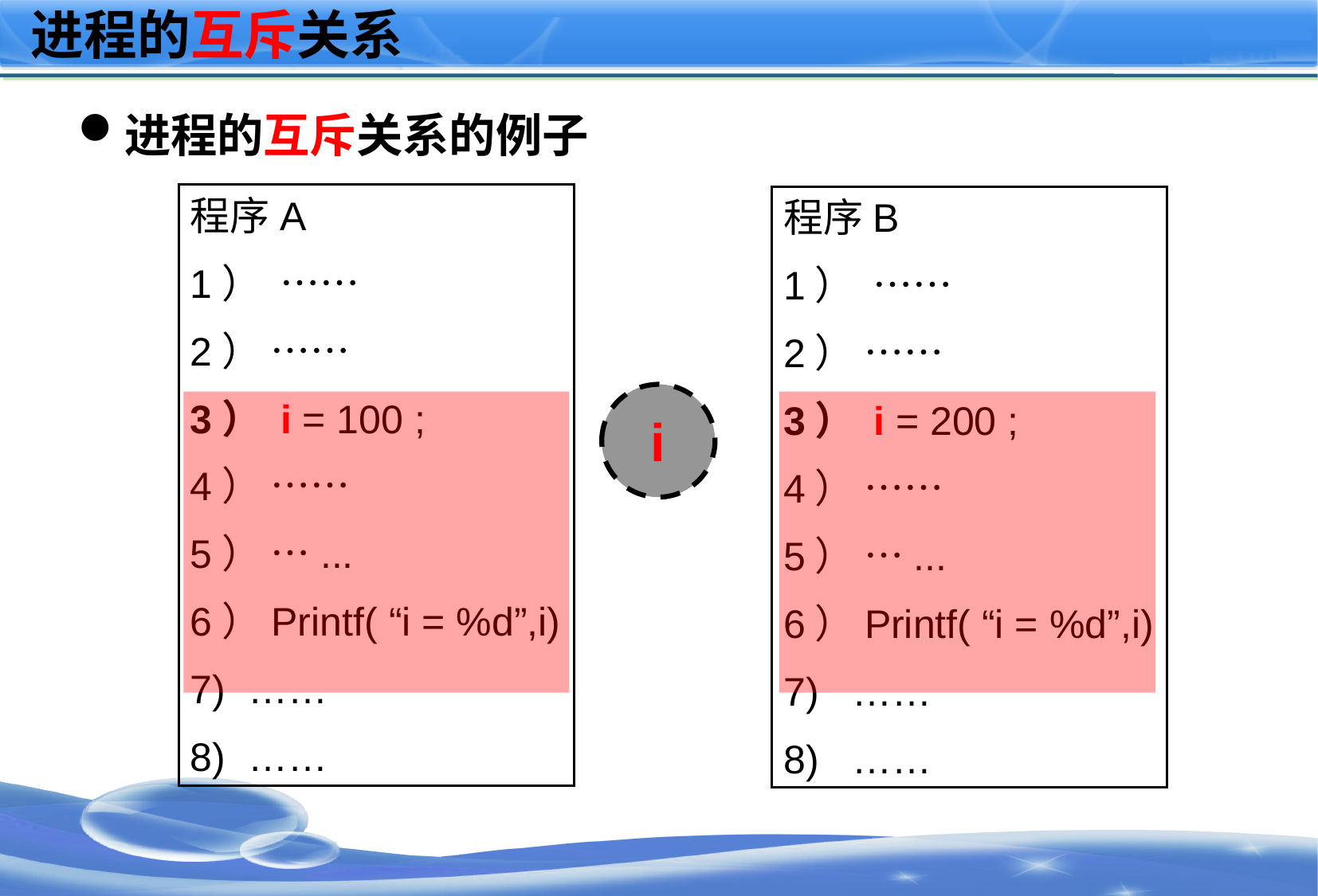

# 进程的互斥关系
进程的互斥关系的例子
程序A
1）  ……
2） ……
3） i = 100 ;
4） ……
5） …...
6）Printf( “i = %d”,i)
  ……
  ……
程序B
1）  ……
2） ……
3） i = 200 ;
4） ……
5） …...
6）Printf( “i = %d”,i)
7)   ……
8)   ……
i